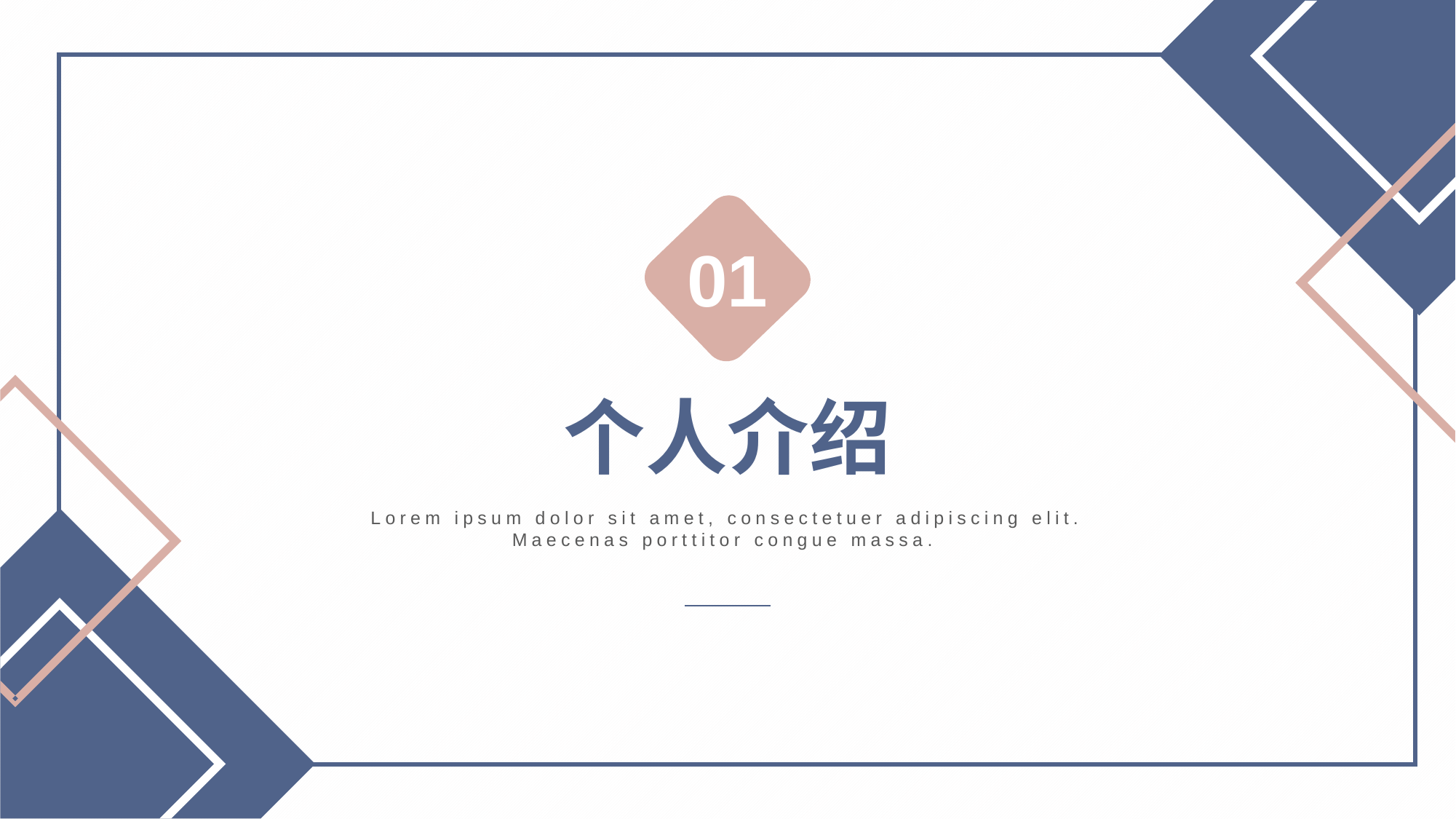

01
个人介绍
Lorem ipsum dolor sit amet, consectetuer adipiscing elit. Maecenas porttitor congue massa.